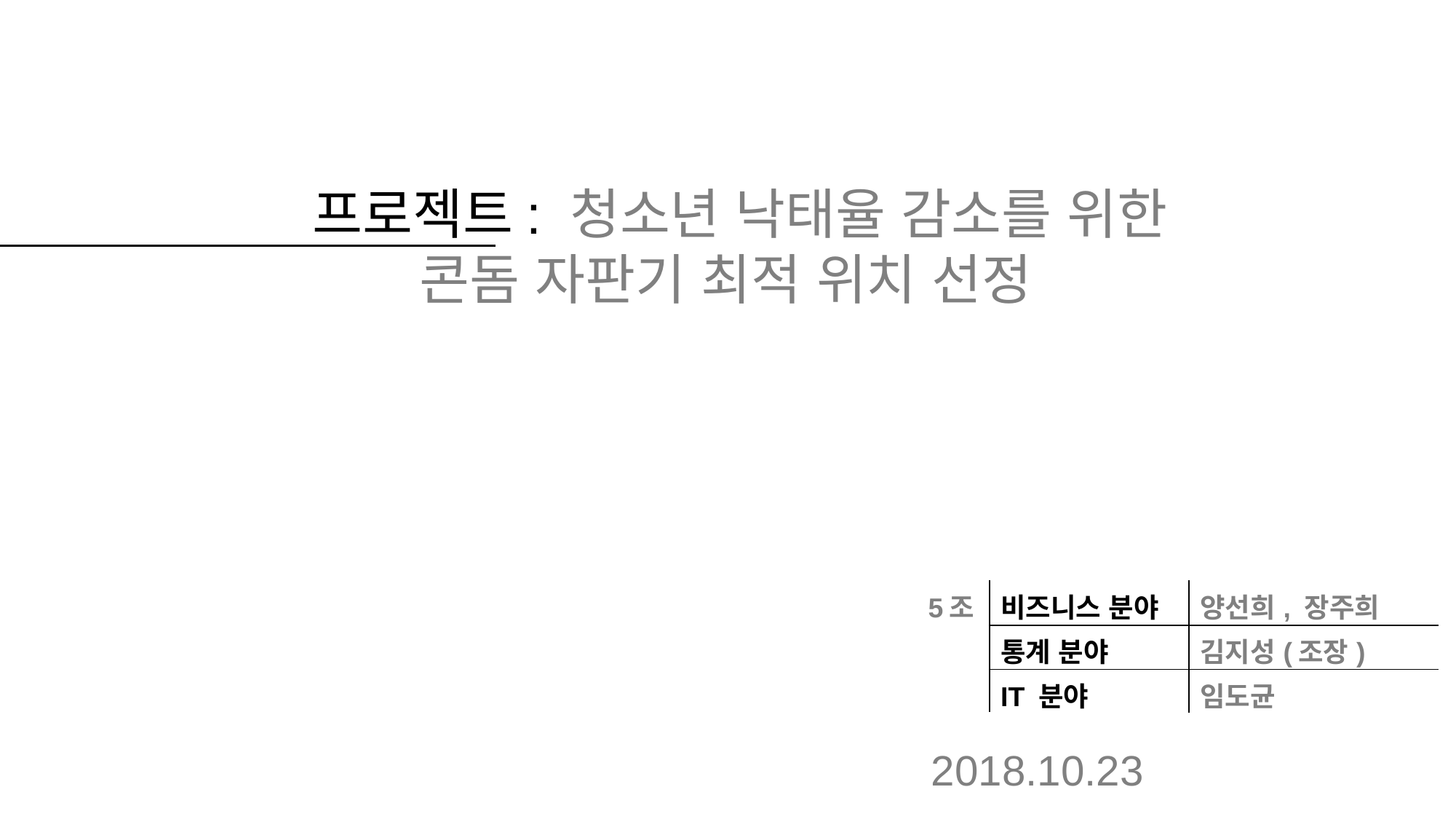

프로젝트: 청소년 낙태율 감소를 위한
콘돔 자판기 최적 위치 선정
| 5조 | 비즈니스 분야 | 양선희, 장주희 |
| --- | --- | --- |
|  | 통계 분야 | 김지성(조장) |
|  | IT 분야 | 임도균 |
2018.10.23